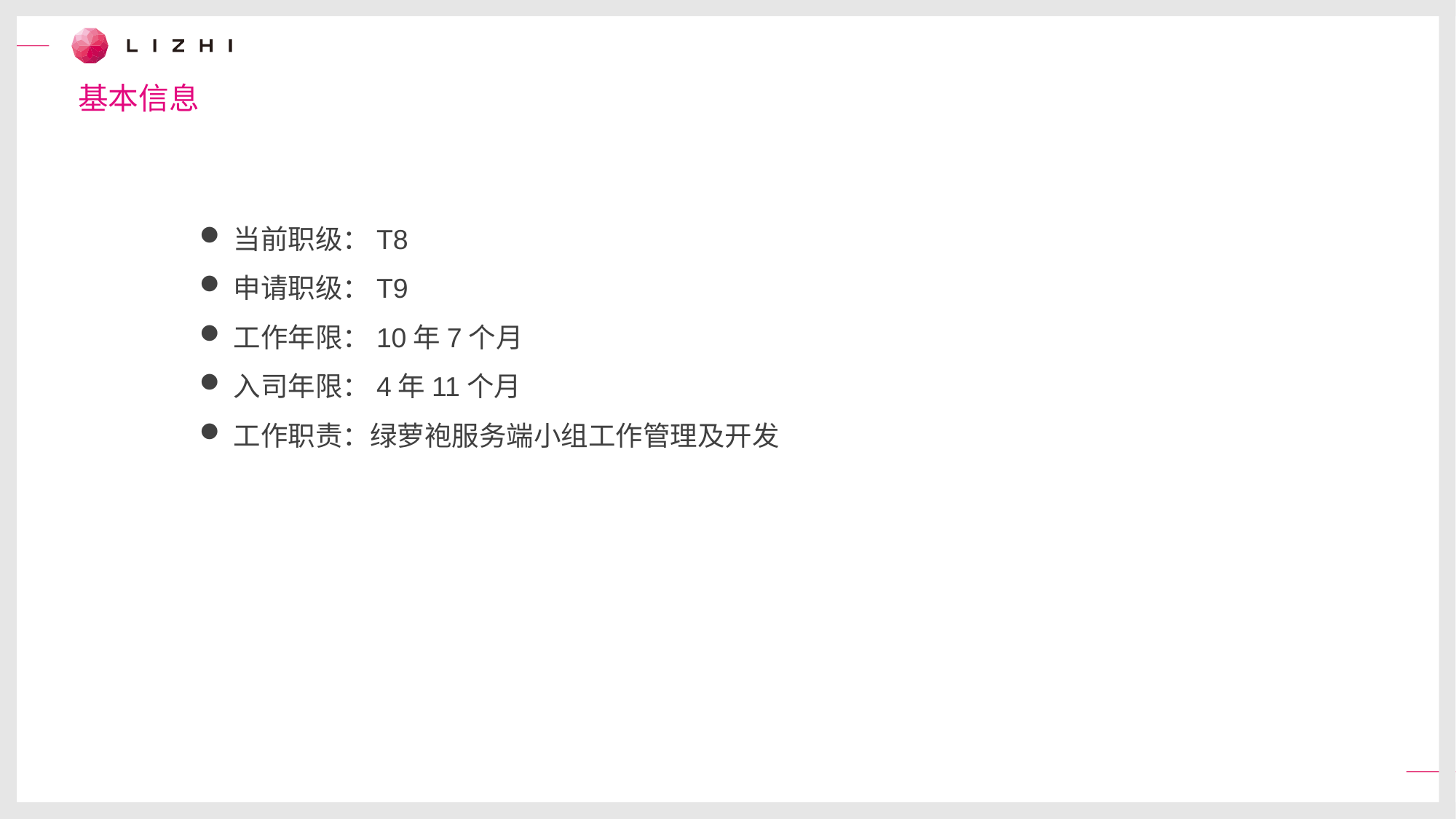

基本信息
当前职级：T8
申请职级：T9
工作年限：10年7个月
入司年限：4年11个月
工作职责：绿萝袍服务端小组工作管理及开发